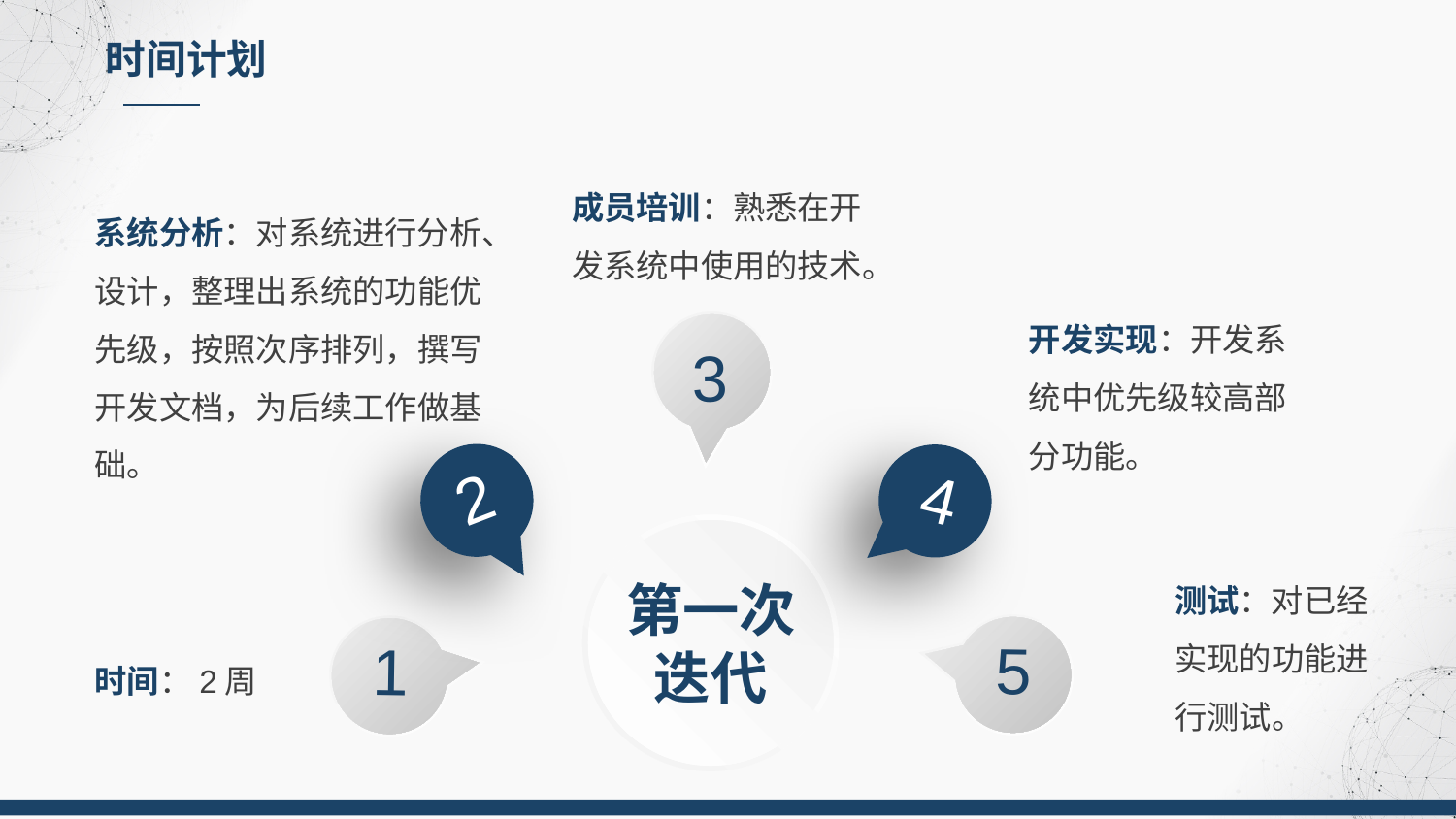

时间计划
成员培训：熟悉在开发系统中使用的技术。
系统分析：对系统进行分析、设计，整理出系统的功能优先级，按照次序排列，撰写开发文档，为后续工作做基础。
开发实现：开发系统中优先级较高部分功能。

3

4

2

第一次迭代
测试：对已经实现的功能进行测试。

5

1
时间：2周